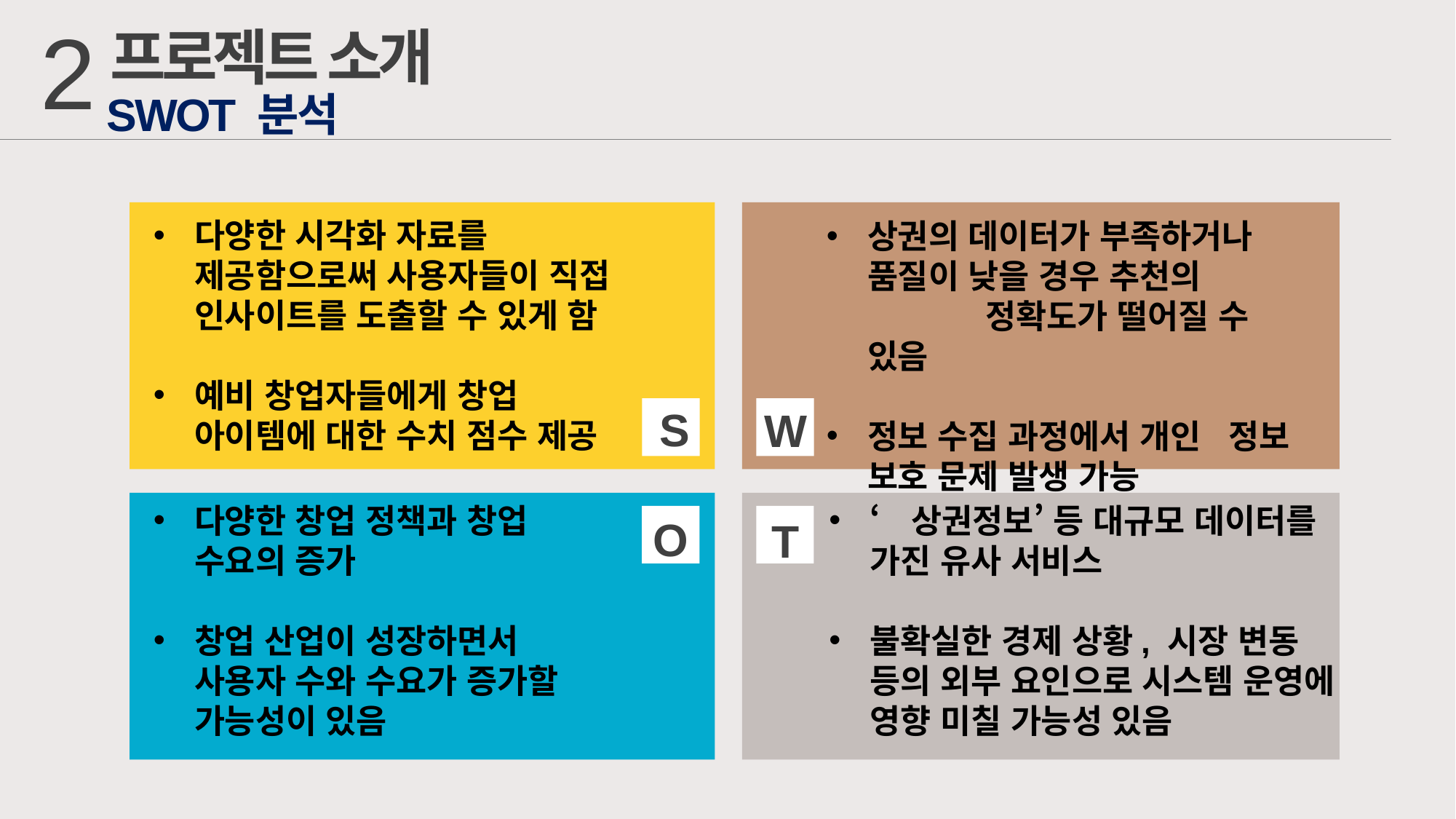

2
프로젝트 소개
SWOT 분석

다양한 시각화 자료를 제공함으로써 사용자들이 직접 인사이트를 도출할 수 있게 함

예비 창업자들에게 창업       아이템에 대한 수치 점수 제공
상권의 데이터가 부족하거나 품질이 낮을 경우 추천의 	 정확도가 떨어질 수 있음

정보 수집 과정에서 개인   정보 보호 문제 발생 가능

S
W

다양한 창업 정책과 창업 수요의 증가

창업 산업이 성장하면서 사용자 수와 수요가 증가할 가능성이 있음
‘상권정보’ 등 대규모 데이터를 가진 유사 서비스

불확실한 경제 상황, 시장 변동 등의 외부 요인으로 시스템 운영에 영향 미칠 가능성 있음
O

T